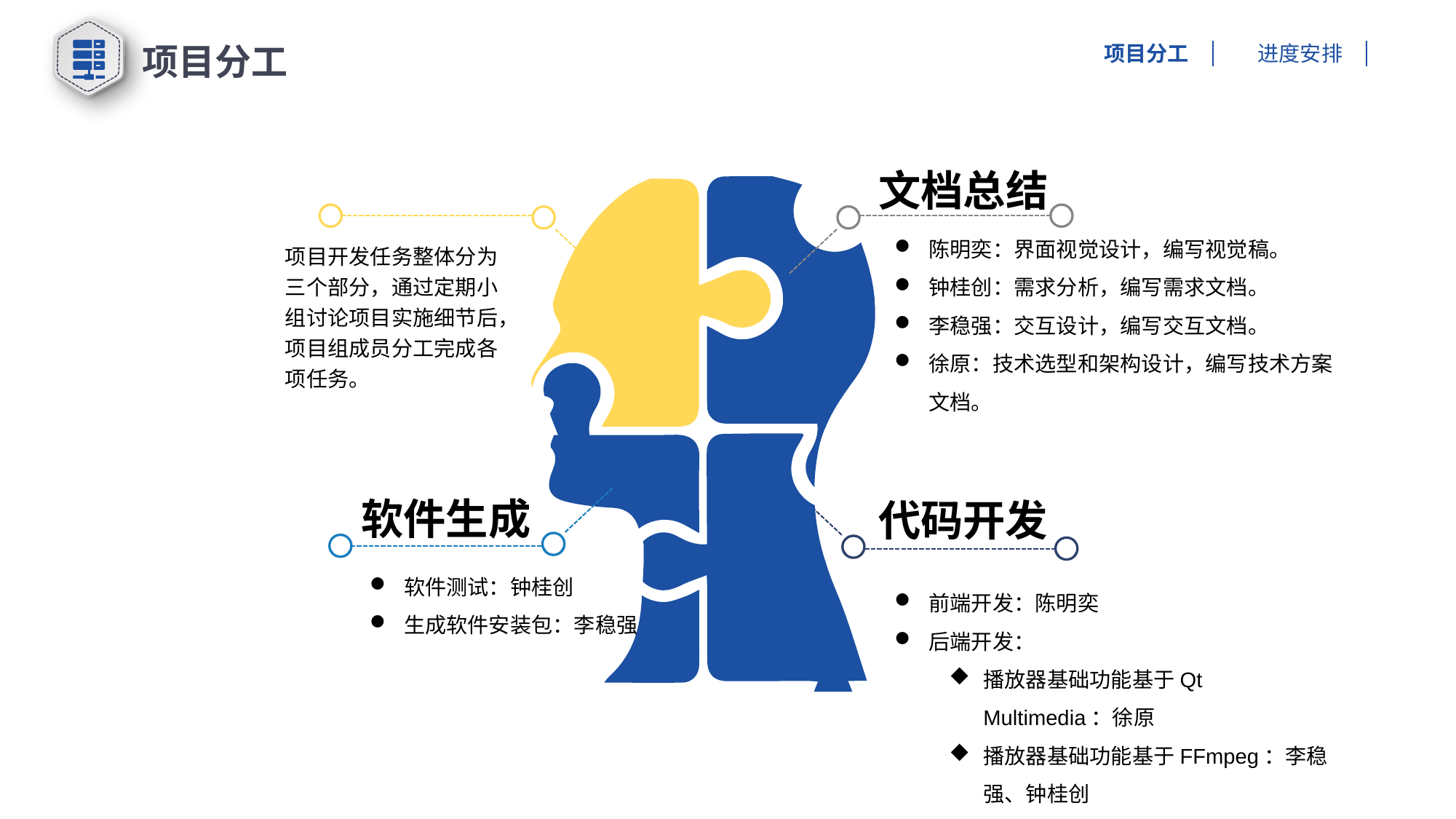

项目分工
项目分工
进度安排

文档总结

陈明奕：界面视觉设计，编写视觉稿。
钟桂创：需求分析，编写需求文档。
李稳强：交互设计，编写交互文档。
徐原：技术选型和架构设计，编写技术方案文档。
项目开发任务整体分为三个部分，通过定期小组讨论项目实施细节后，项目组成员分工完成各项任务。

软件生成

代码开发

软件测试：钟桂创
生成软件安装包：李稳强
前端开发：陈明奕
后端开发：
播放器基础功能基于Qt Multimedia：徐原
播放器基础功能基于FFmpeg：李稳强、钟桂创